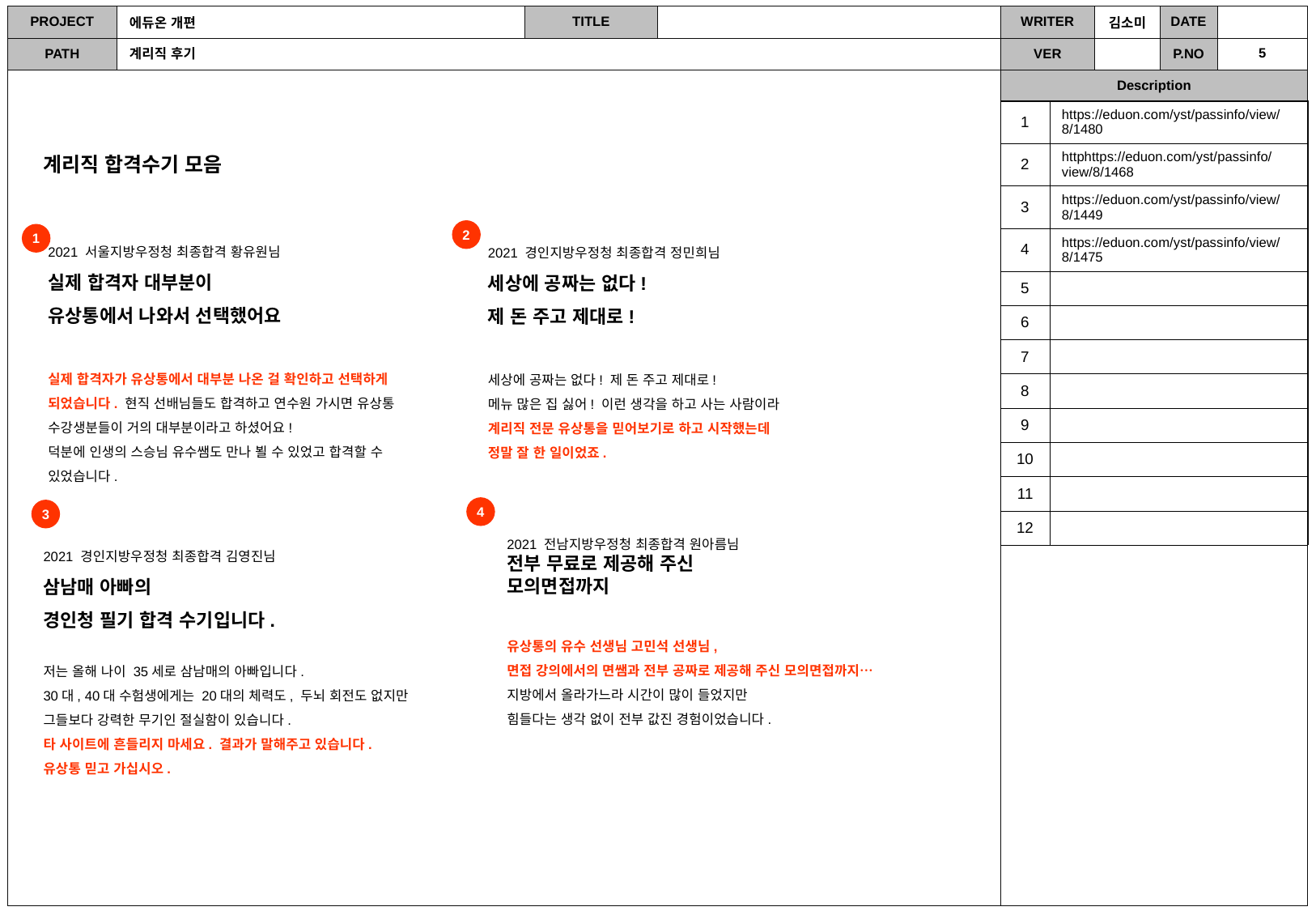

에듀온 개편
5
계리직 후기
| 1 | https://eduon.com/yst/passinfo/view/8/1480 |
| --- | --- |
| 2 | httphttps://eduon.com/yst/passinfo/view/8/1468 |
| 3 | https://eduon.com/yst/passinfo/view/8/1449 |
| 4 | https://eduon.com/yst/passinfo/view/8/1475 |
| 5 |  |
| 6 |  |
| 7 |  |
| 8 |  |
| 9 |  |
| 10 |  |
| 11 |  |
| 12 |  |
계리직 합격수기 모음
2
1
2021 서울지방우정청 최종합격 황유원님
실제 합격자 대부분이
유상통에서 나와서 선택했어요

실제 합격자가 유상통에서 대부분 나온 걸 확인하고 선택하게 되었습니다. 현직 선배님들도 합격하고 연수원 가시면 유상통 수강생분들이 거의 대부분이라고 하셨어요!
덕분에 인생의 스승님 유수쌤도 만나 뵐 수 있었고 합격할 수 있었습니다.
2021 경인지방우정청 최종합격 정민희님
세상에 공짜는 없다!
제 돈 주고 제대로!

세상에 공짜는 없다! 제 돈 주고 제대로!
메뉴 많은 집 싫어! 이런 생각을 하고 사는 사람이라
계리직 전문 유상통을 믿어보기로 하고 시작했는데
정말 잘 한 일이었죠.
4
3
2021 전남지방우정청 최종합격 원아름님
전부 무료로 제공해 주신
모의면접까지

유상통의 유수 선생님 고민석 선생님,
면접 강의에서의 면쌤과 전부 공짜로 제공해 주신 모의면접까지…
지방에서 올라가느라 시간이 많이 들었지만
힘들다는 생각 없이 전부 값진 경험이었습니다.
2021 경인지방우정청 최종합격 김영진님
삼남매 아빠의
경인청 필기 합격 수기입니다.

저는 올해 나이 35세로 삼남매의 아빠입니다.
30대, 40대 수험생에게는 20대의 체력도, 두뇌 회전도 없지만
그들보다 강력한 무기인 절실함이 있습니다.
타 사이트에 흔들리지 마세요. 결과가 말해주고 있습니다.
유상통 믿고 가십시오.